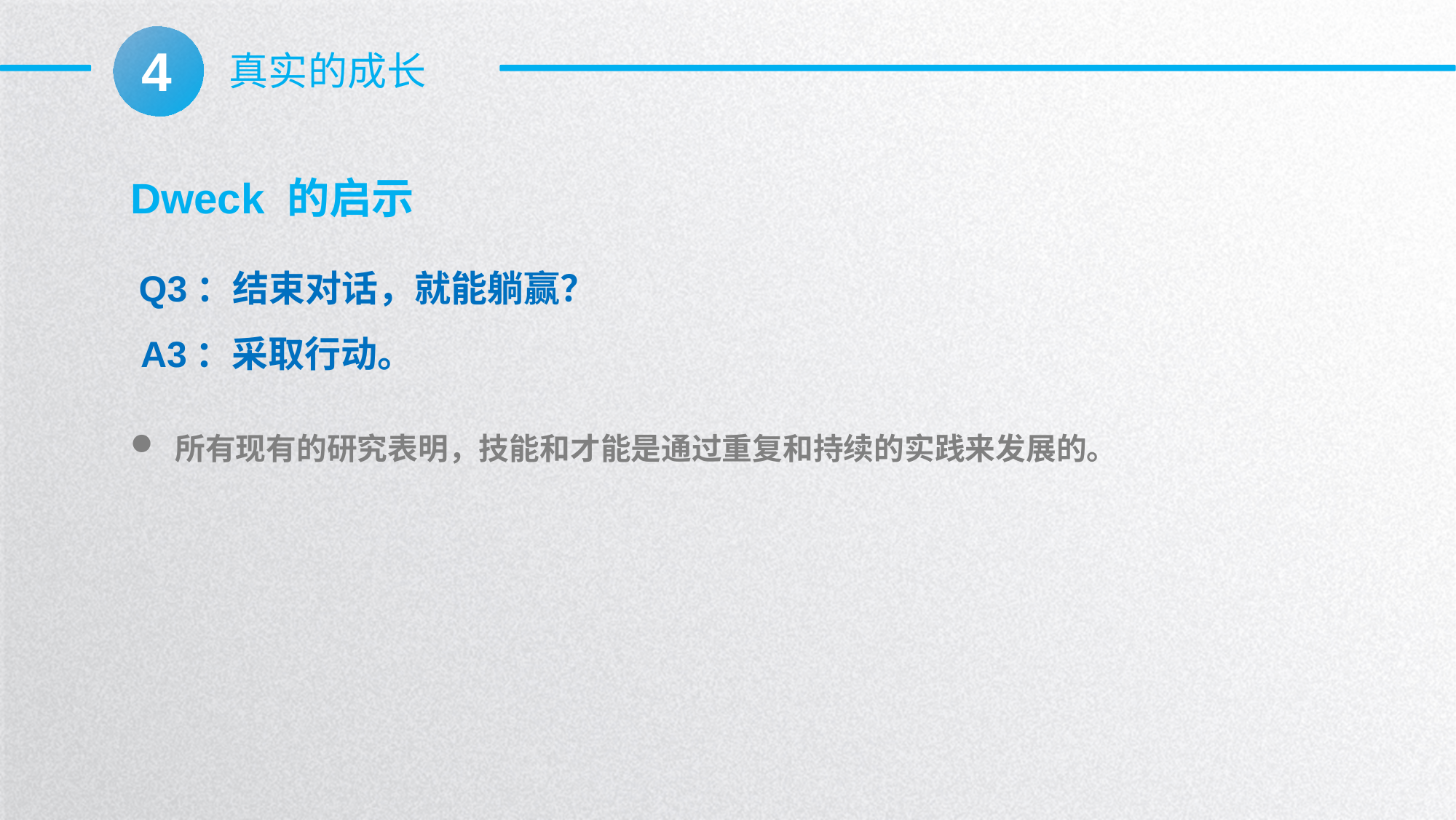

4
真实的成长

Dweck 的启示
 Q3：结束对话，就能躺赢？
 A3：采取行动。

 所有现有的研究表明，技能和才能是通过重复和持续的实践来发展的。